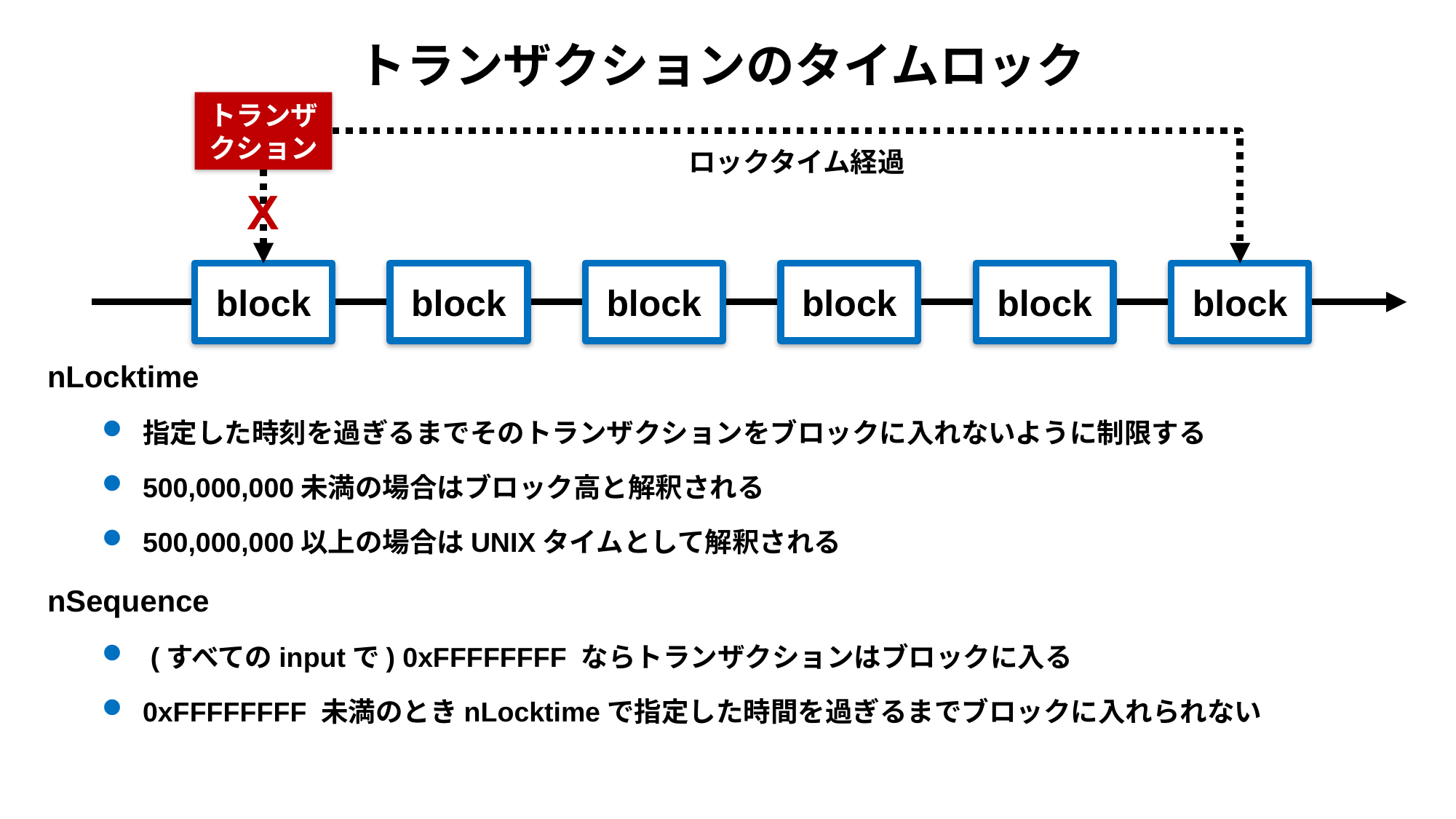

# トランザクションのタイムロック
トランザクション

nLocktime
指定した時刻を過ぎるまでそのトランザクションをブロックに入れないように制限する
500,000,000未満の場合はブロック高と解釈される
500,000,000以上の場合はUNIXタイムとして解釈される
nSequence
 (すべてのinputで) 0xFFFFFFFF ならトランザクションはブロックに入る
0xFFFFFFFF 未満のときnLocktimeで指定した時間を過ぎるまでブロックに入れられない

ロックタイム経過
X
block
block
block
block
block
block